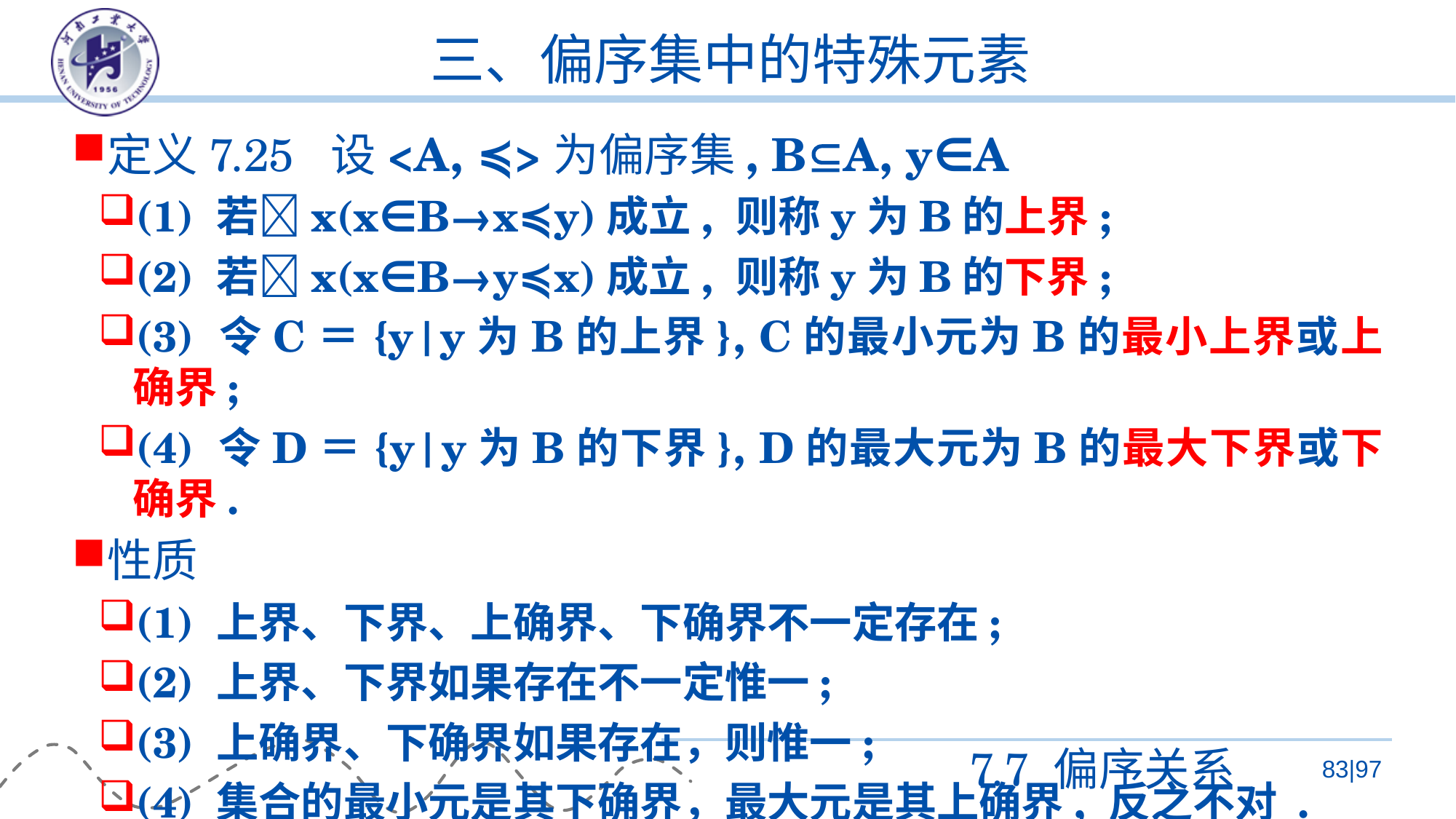

# 三、偏序集中的特殊元素
定义7.25  设<A, ≼>为偏序集, B⊆A, y∈A
(1) 若∀x(x∈B→x≼y)成立, 则称y为B的上界;
(2) 若∀x(x∈B→y≼x)成立, 则称y为B的下界;
(3) 令C＝{y|y为B的上界}, C的最小元为B的最小上界或上确界;
(4) 令D＝{y|y为B的下界}, D的最大元为B的最大下界或下确界.
性质
(1) 上界、下界、上确界、下确界不一定存在;
(2) 上界、下界如果存在不一定惟一;
(3) 上确界、下确界如果存在，则惟一;
(4) 集合的最小元是其下确界，最大元是其上确界, 反之不对 .
7.7 偏序关系
83|97